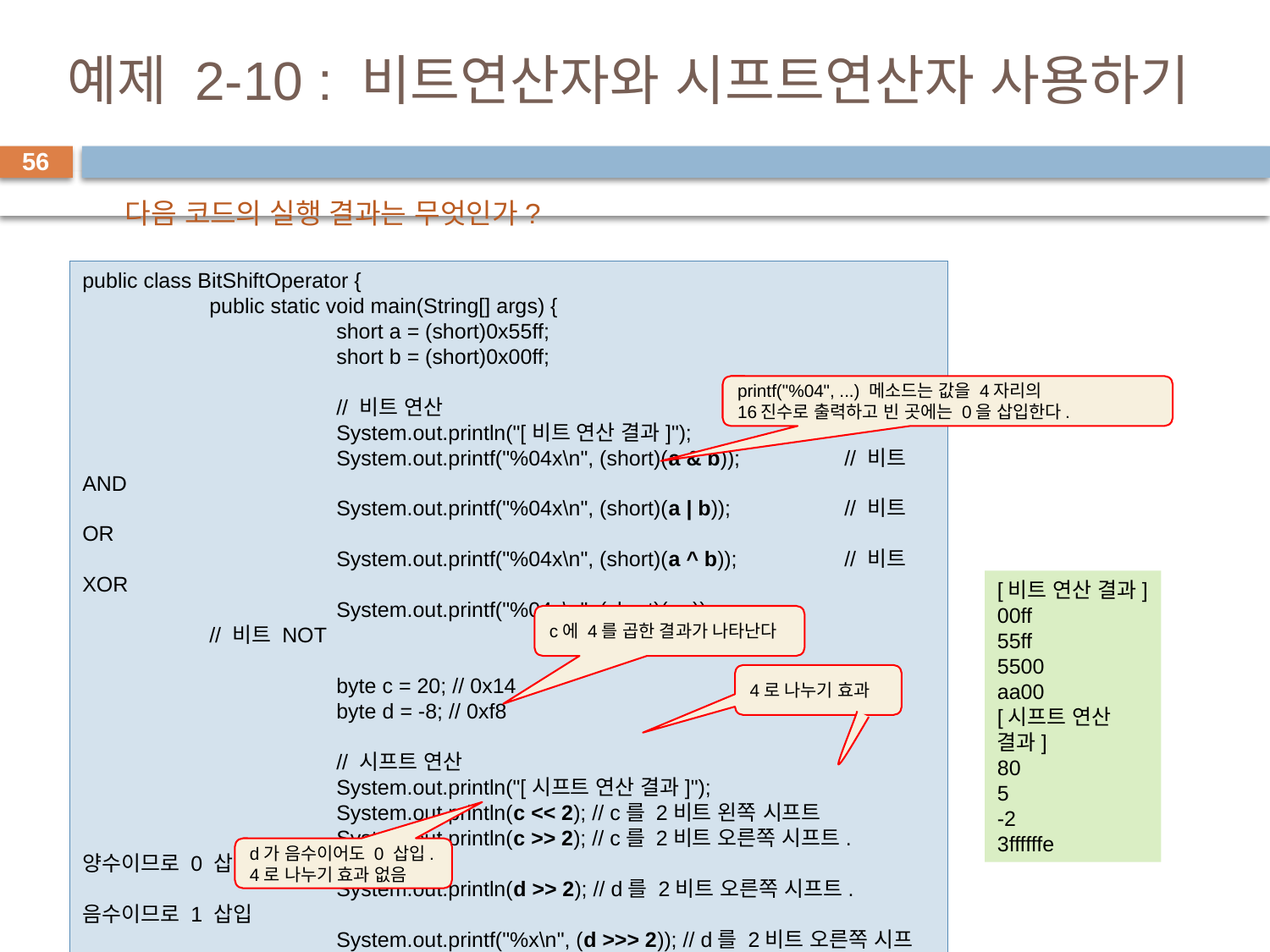

# 예제 2-10 : 비트연산자와 시프트연산자 사용하기
56
다음 코드의 실행 결과는 무엇인가?
public class BitShiftOperator {
	public static void main(String[] args) {
		short a = (short)0x55ff;
		short b = (short)0x00ff;

		// 비트 연산
		System.out.println("[비트 연산 결과]");
		System.out.printf("%04x\n", (short)(a & b)); 	// 비트 AND
		System.out.printf("%04x\n", (short)(a | b)); 	// 비트 OR
		System.out.printf("%04x\n", (short)(a ^ b)); 	// 비트 XOR
		System.out.printf("%04x\n", (short)(~a)); 		// 비트 NOT

		byte c = 20; // 0x14
		byte d = -8; // 0xf8

		// 시프트 연산
		System.out.println("[시프트 연산 결과]");
		System.out.println(c << 2); // c를 2비트 왼쪽 시프트
		System.out.println(c >> 2); // c를 2비트 오른쪽 시프트.  양수이므로 0 삽입
		System.out.println(d >> 2); // d를 2비트 오른쪽 시프트. 음수이므로 1 삽입
		System.out.printf("%x\n", (d >>> 2)); // d를 2비트 오른쪽 시프트. 0 삽입
	}
}
printf("%04", ...) 메소드는 값을 4자리의
16진수로 출력하고 빈 곳에는 0을 삽입한다.
[비트 연산 결과]
00ff
55ff
5500
aa00
[시프트 연산 결과]
80
5
-2
3ffffffe
c에 4를 곱한 결과가 나타난다
4로 나누기 효과

d가 음수이어도 0 삽입.
4로 나누기 효과 없음